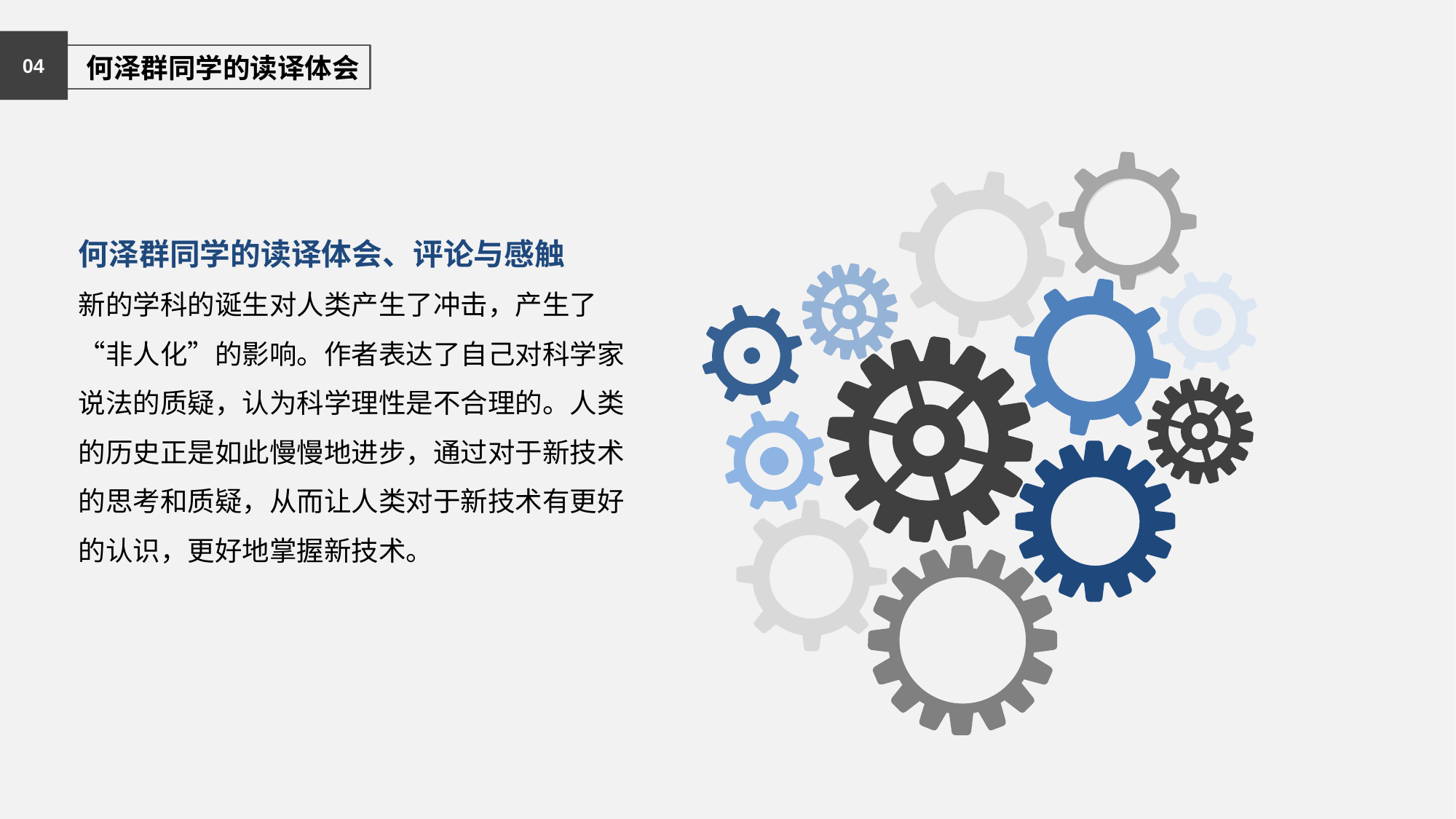

04
  何泽群同学的读译体会

何泽群同学的读译体会、评论与感触
新的学科的诞生对人类产生了冲击，产生了“非人化”的影响。作者表达了自己对科学家说法的质疑，认为科学理性是不合理的。人类的历史正是如此慢慢地进步，通过对于新技术的思考和质疑，从而让人类对于新技术有更好的认识，更好地掌握新技术。